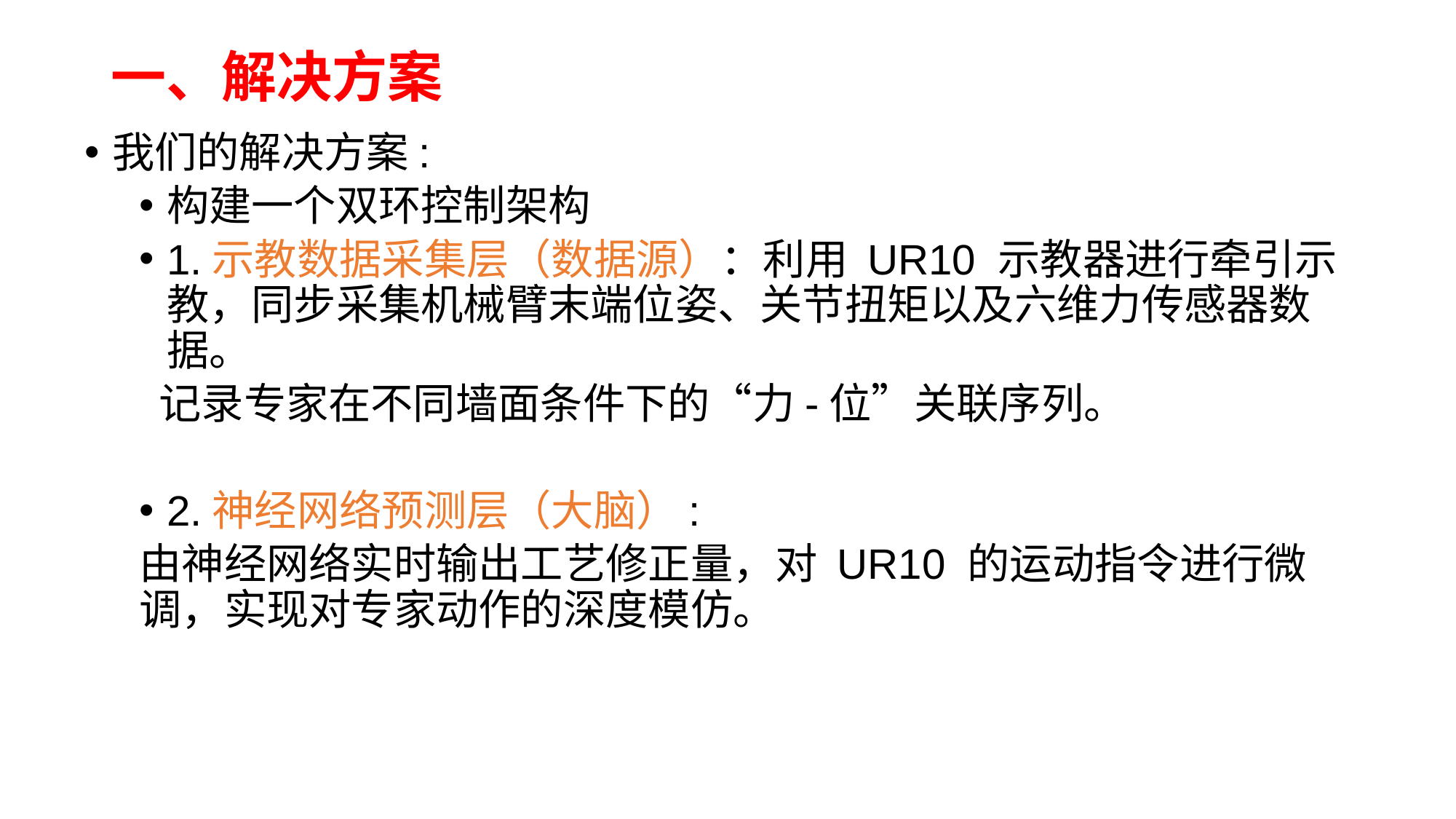

# 一、解决方案
我们的解决方案:
构建一个双环控制架构
1.示教数据采集层（数据源）：利用 UR10 示教器进行牵引示教，同步采集机械臂末端位姿、关节扭矩以及六维力传感器数据。
 记录专家在不同墙面条件下的“力-位”关联序列。

2.神经网络预测层（大脑）:
由神经网络实时输出工艺修正量，对 UR10 的运动指令进行微调，实现对专家动作的深度模仿。